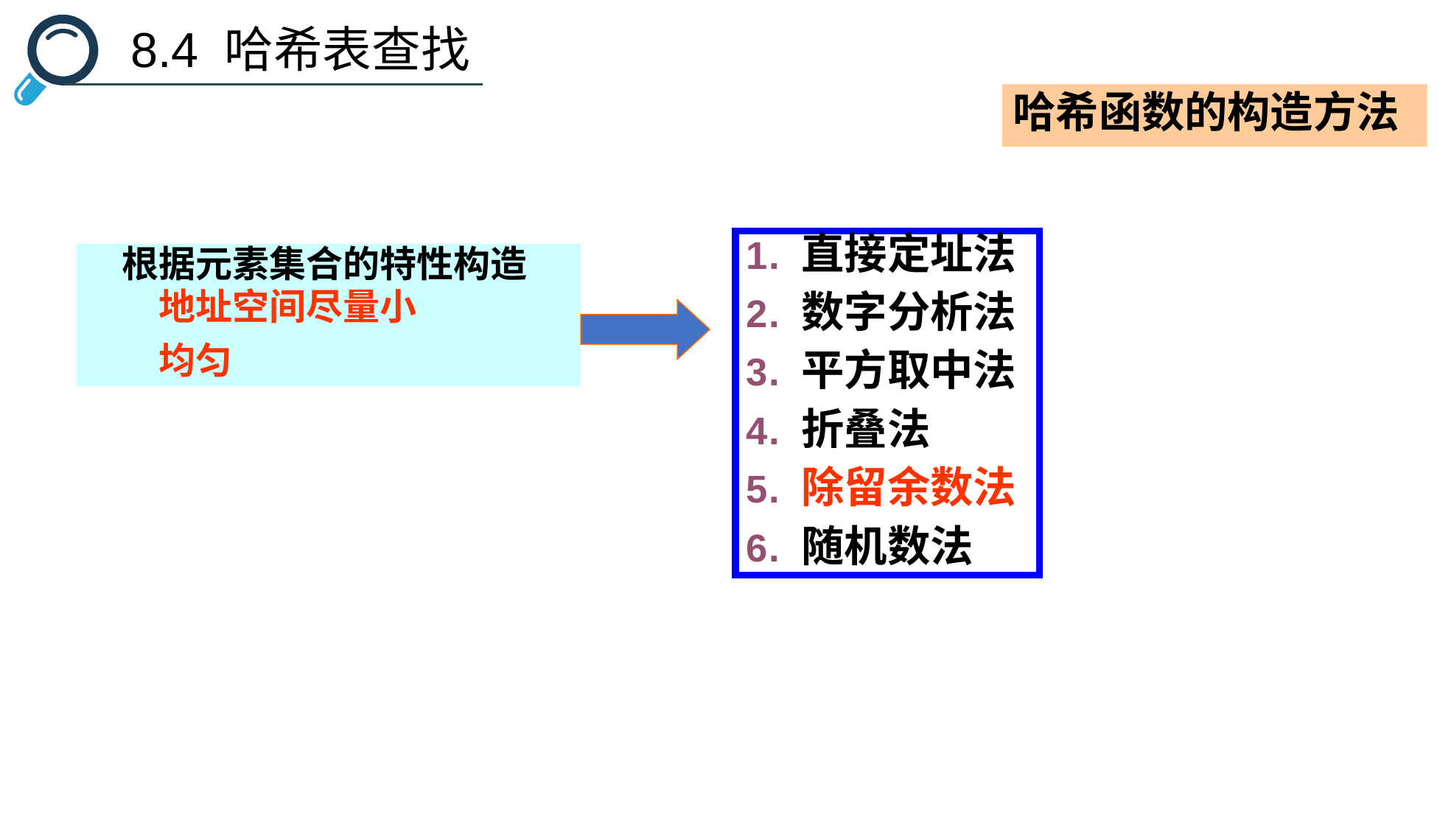

8.4 哈希表查找
哈希函数的构造方法
直接定址法
数字分析法
平方取中法
折叠法
除留余数法
随机数法

根据元素集合的特性构造
　地址空间尽量小
　均匀